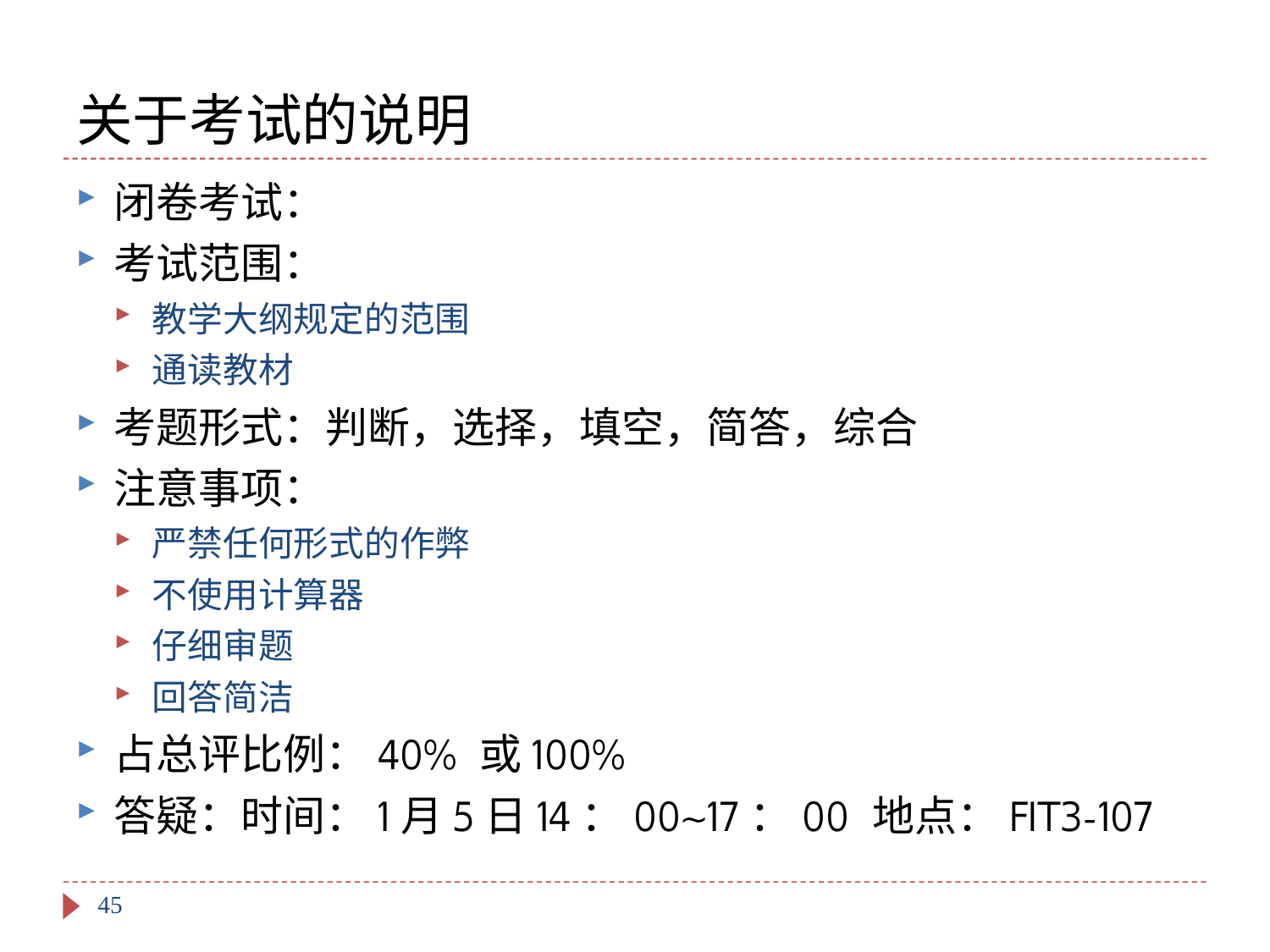

# 关于考试的说明
闭卷考试：
考试范围：
教学大纲规定的范围
通读教材
考题形式：判断，选择，填空，简答，综合
注意事项：
严禁任何形式的作弊
不使用计算器
仔细审题
回答简洁
占总评比例：40% 或100%
答疑：时间：1月5日14：00~17：00 地点：FIT3-107

45